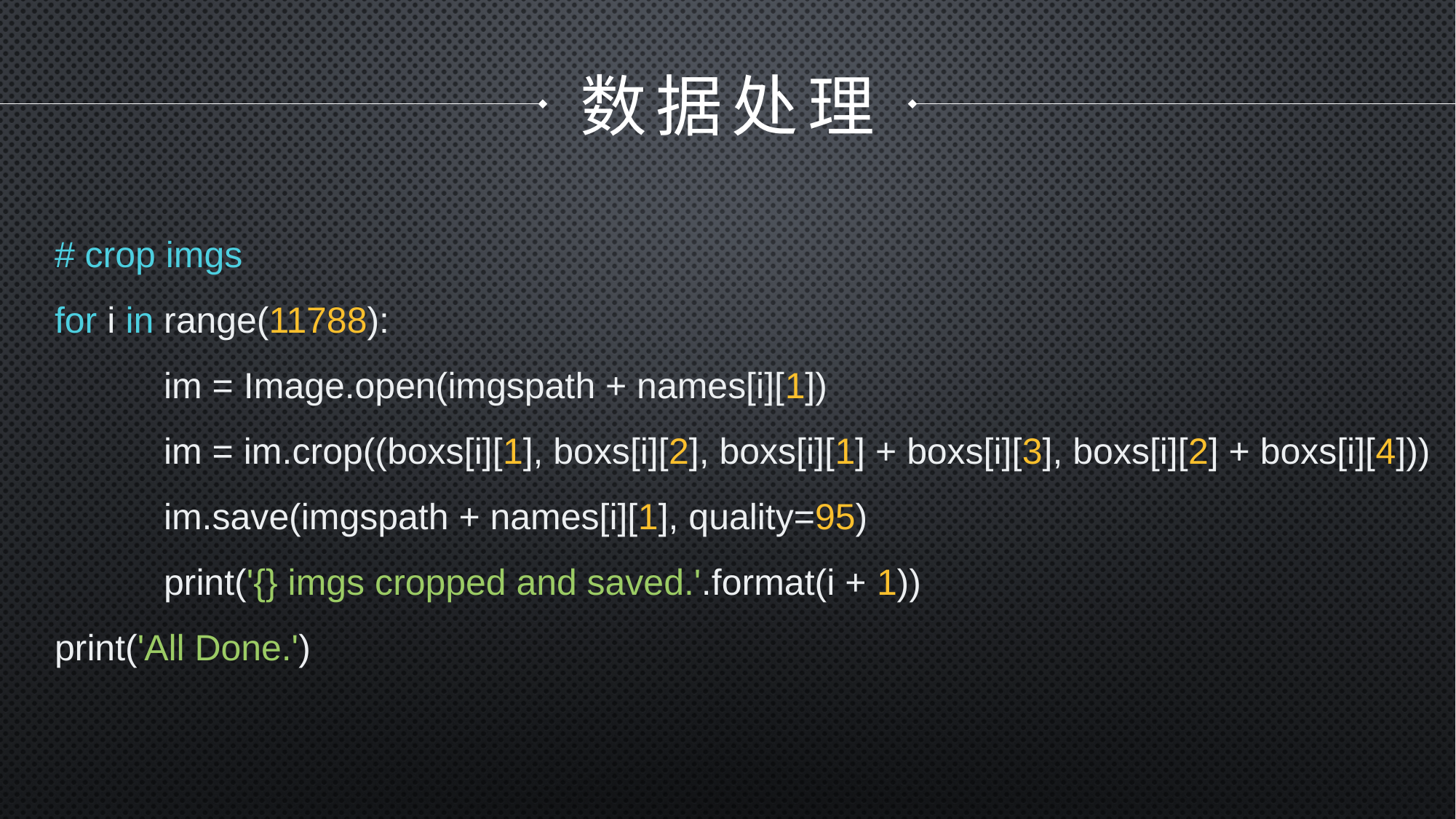

数据处理
# crop imgs
for i in range(11788):
	im = Image.open(imgspath + names[i][1])
	im = im.crop((boxs[i][1], boxs[i][2], boxs[i][1] + boxs[i][3], boxs[i][2] + boxs[i][4]))
	im.save(imgspath + names[i][1], quality=95)
	print('{} imgs cropped and saved.'.format(i + 1))
print('All Done.')